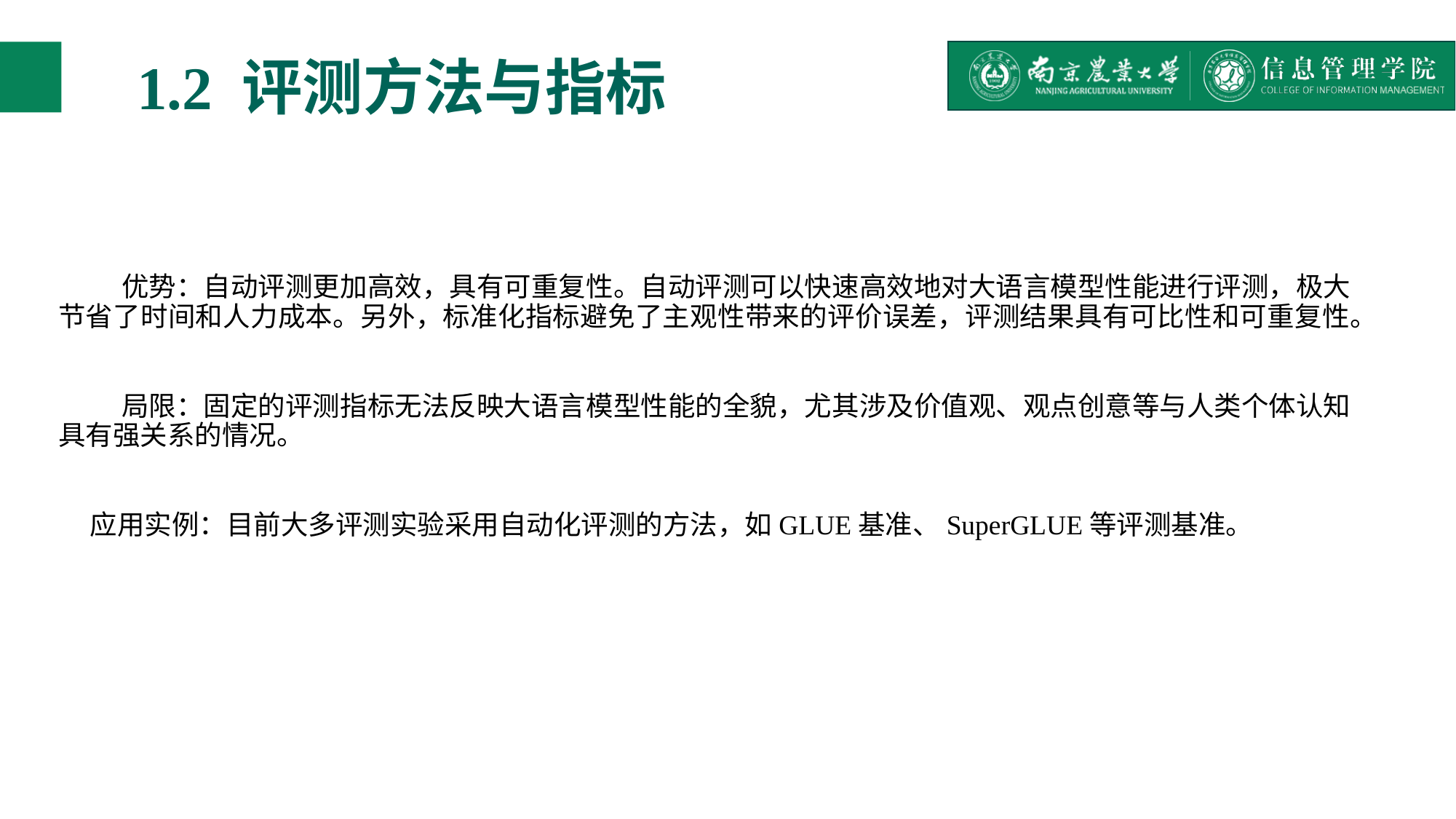

# 1.2 评测方法与指标

    优势：自动评测更加高效，具有可重复性。自动评测可以快速高效地对大语言模型性能进行评测，极大节省了时间和人力成本。另外，标准化指标避免了主观性带来的评价误差，评测结果具有可比性和可重复性。

    局限：固定的评测指标无法反映大语言模型性能的全貌，尤其涉及价值观、观点创意等与人类个体认知具有强关系的情况。

应用实例：目前大多评测实验采用自动化评测的方法，如GLUE基准、SuperGLUE等评测基准。